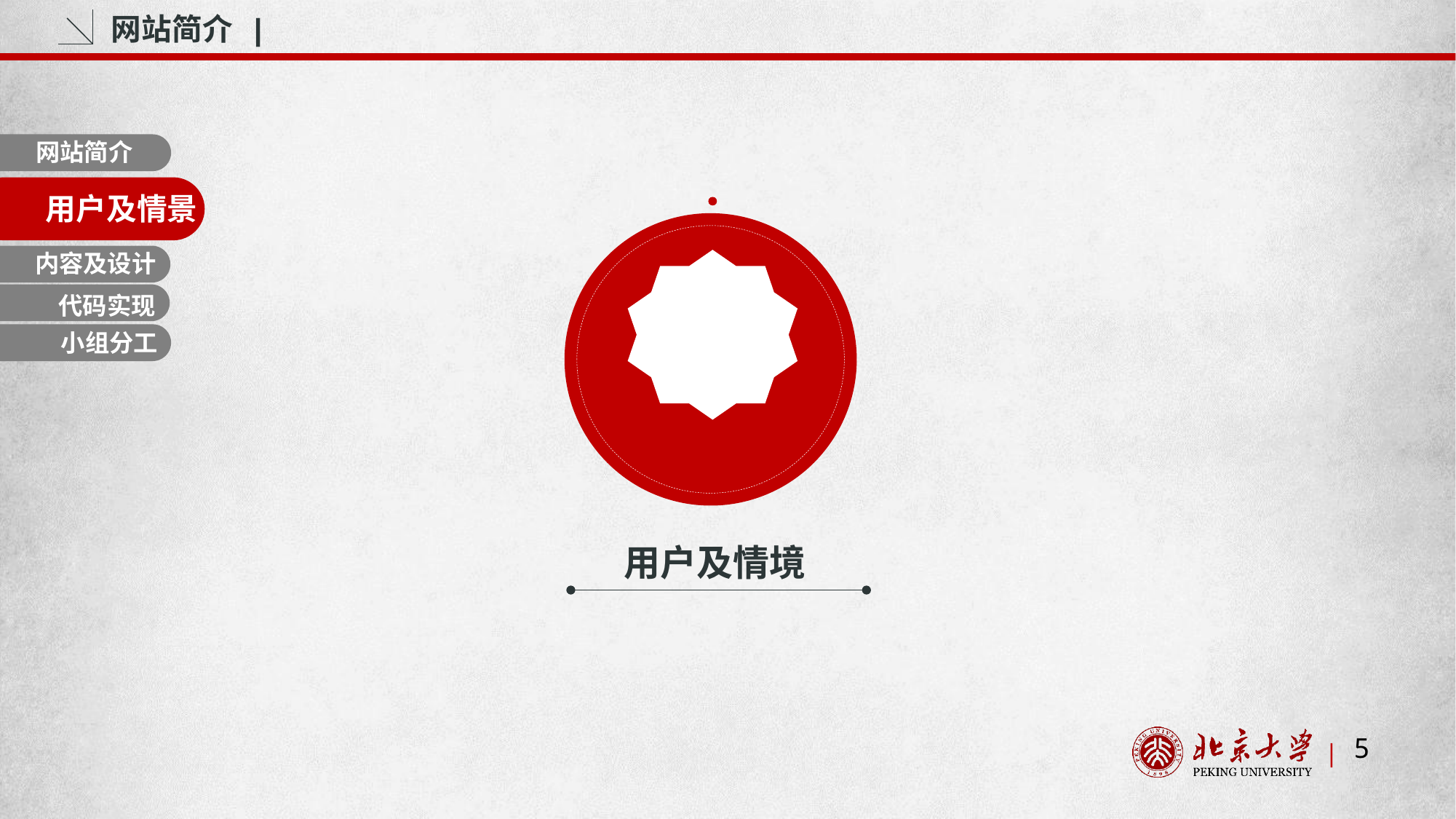

网站简介  |

网站简介

用户及情景

内容及设计

内容与设计

代码实现

小组分工
用户及情境
5